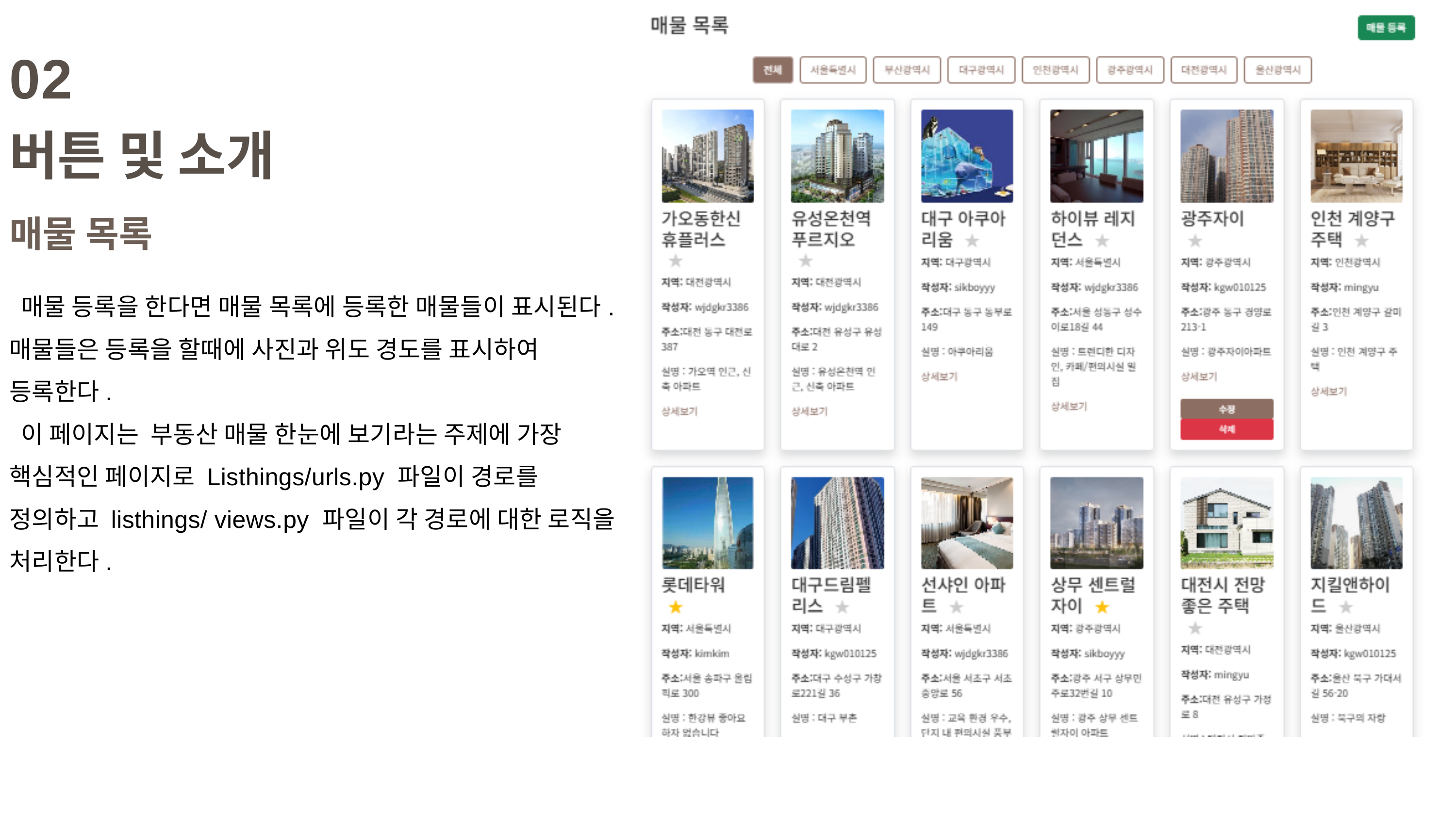

02
버튼 및 소개
매물 목록
 매물 등록을 한다면 매물 목록에 등록한 매물들이 표시된다. 매물들은 등록을 할때에 사진과 위도 경도를 표시하여 등록한다.
 이 페이지는  부동산 매물 한눈에 보기라는 주제에 가장 핵심적인 페이지로 Listhings/urls.py 파일이 경로를 정의하고 listhings/ views.py 파일이 각 경로에 대한 로직을 처리한다.